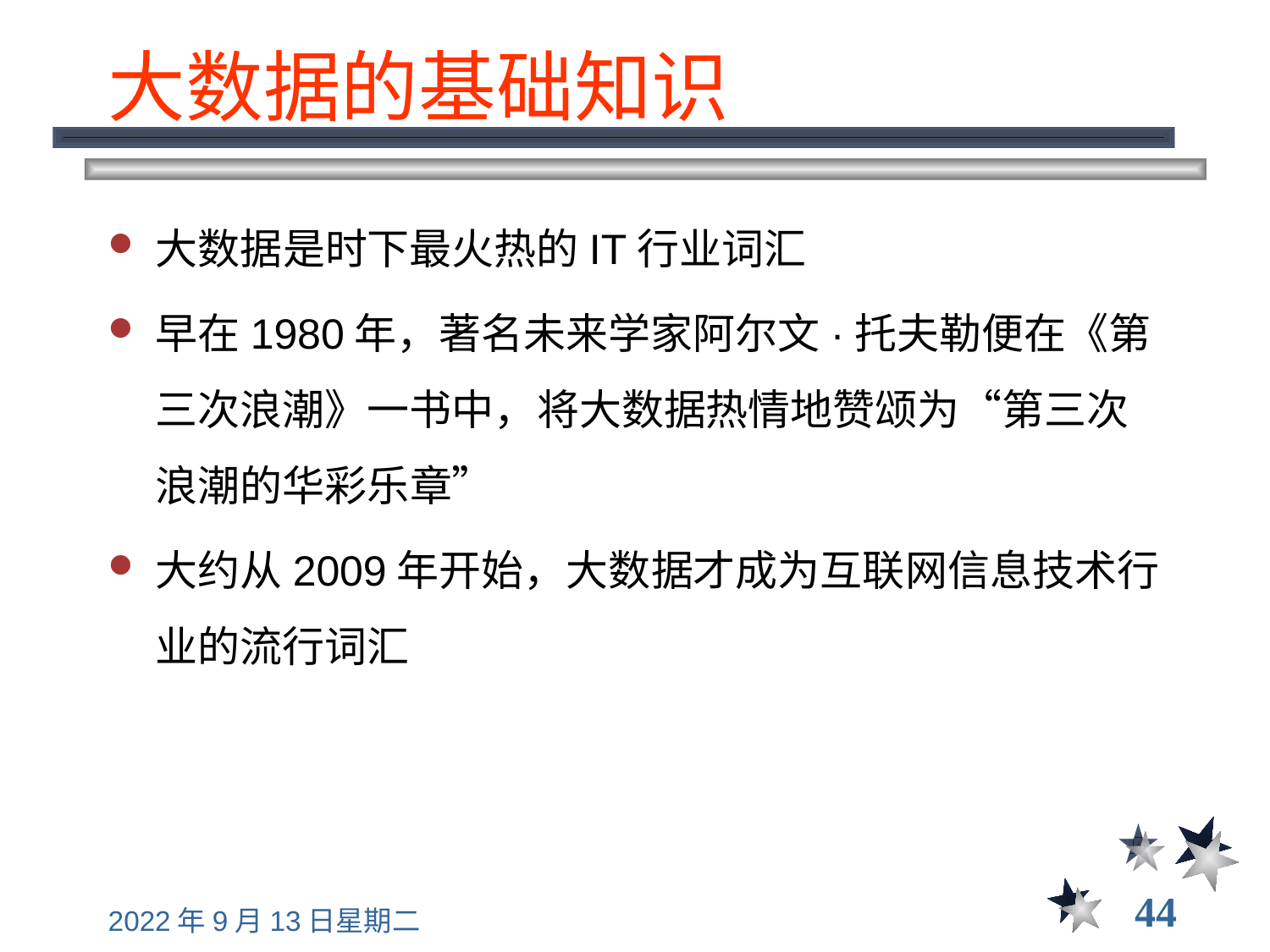

# 大数据的基础知识
大数据是时下最火热的IT行业词汇
早在1980年，著名未来学家阿尔文·托夫勒便在《第三次浪潮》一书中，将大数据热情地赞颂为“第三次浪潮的华彩乐章”
大约从2009年开始，大数据才成为互联网信息技术行业的流行词汇
44
2022年9月13日星期二
大数据管理----前言